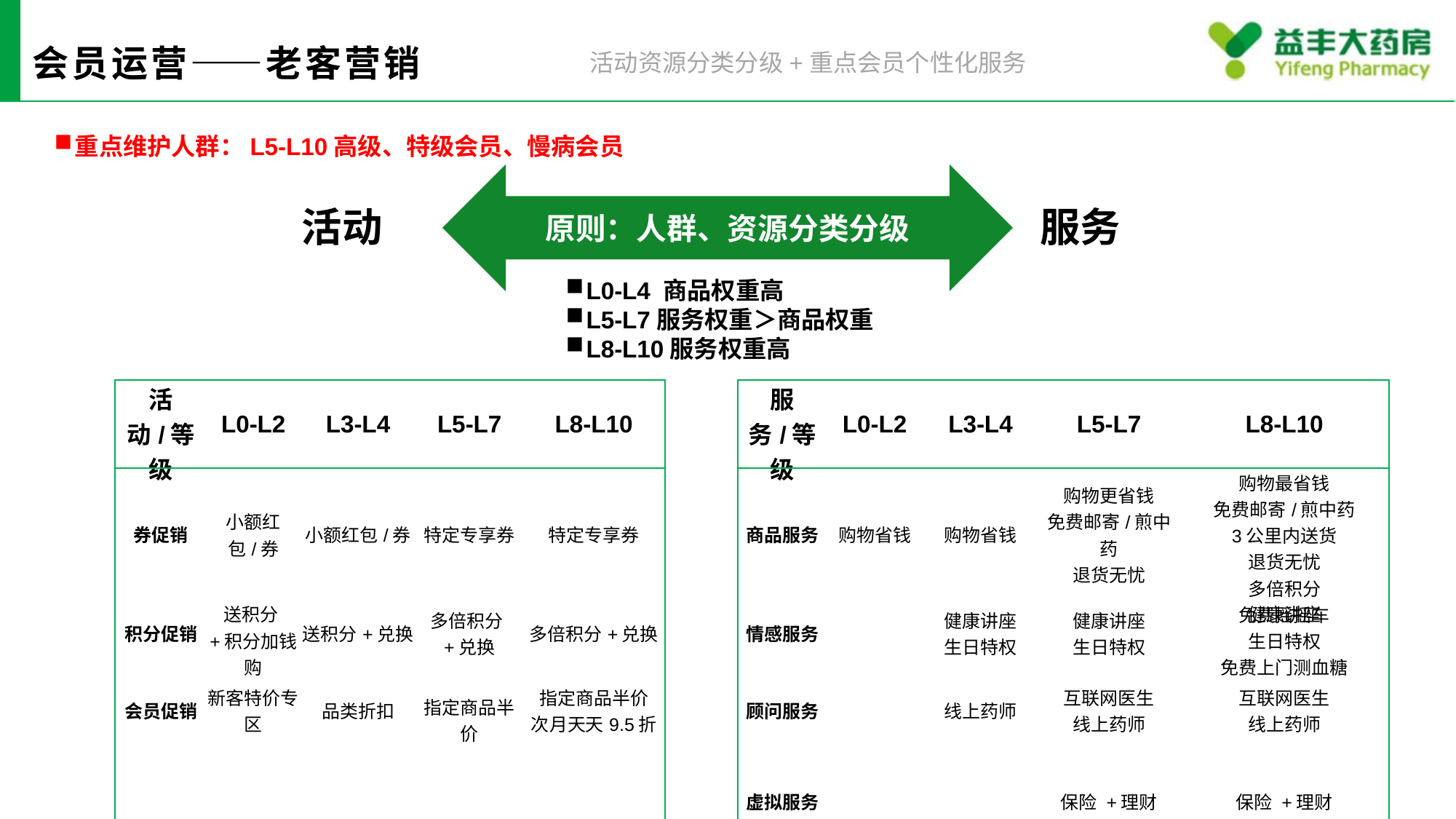

# 会员运营——老客营销
活动资源分类分级+重点会员个性化服务
重点维护人群：L5-L10高级、特级会员、慢病会员
原则：人群、资源分类分级
活动
服务
L0-L4 商品权重高
L5-L7服务权重＞商品权重
L8-L10服务权重高
| 活动/等级 | L0-L2 | L3-L4 | L5-L7 | L8-L10 |  | 服务/等级 | L0-L2 | L3-L4 | L5-L7 | L8-L10 |
| --- | --- | --- | --- | --- | --- | --- | --- | --- | --- | --- |
| 券促销 | 小额红包/券 | 小额红包/券 | 特定专享券 | 特定专享券 |  | 商品服务 | 购物省钱 | 购物省钱 | 购物更省钱 免费邮寄/煎中药 退货无忧 | 购物最省钱 免费邮寄/煎中药 3公里内送货 退货无忧 多倍积分 免费摇摇车 |
| 积分促销 | 送积分+积分加钱购 | 送积分+兑换 | 多倍积分+兑换 | 多倍积分+兑换 |  | 情感服务 |  | 健康讲座 生日特权 | 健康讲座 生日特权 | 健康讲座 生日特权 免费上门测血糖 |
| 会员促销 | 新客特价专区 | 品类折扣 | 指定商品半价 | 指定商品半价 次月天天9.5折 |  | 顾问服务 |  | 线上药师 | 互联网医生 线上药师 | 互联网医生 线上药师 |
|  |  |  |  |  |  | 虚拟服务 |  |  | 保险 +理财 | 保险 +理财 |